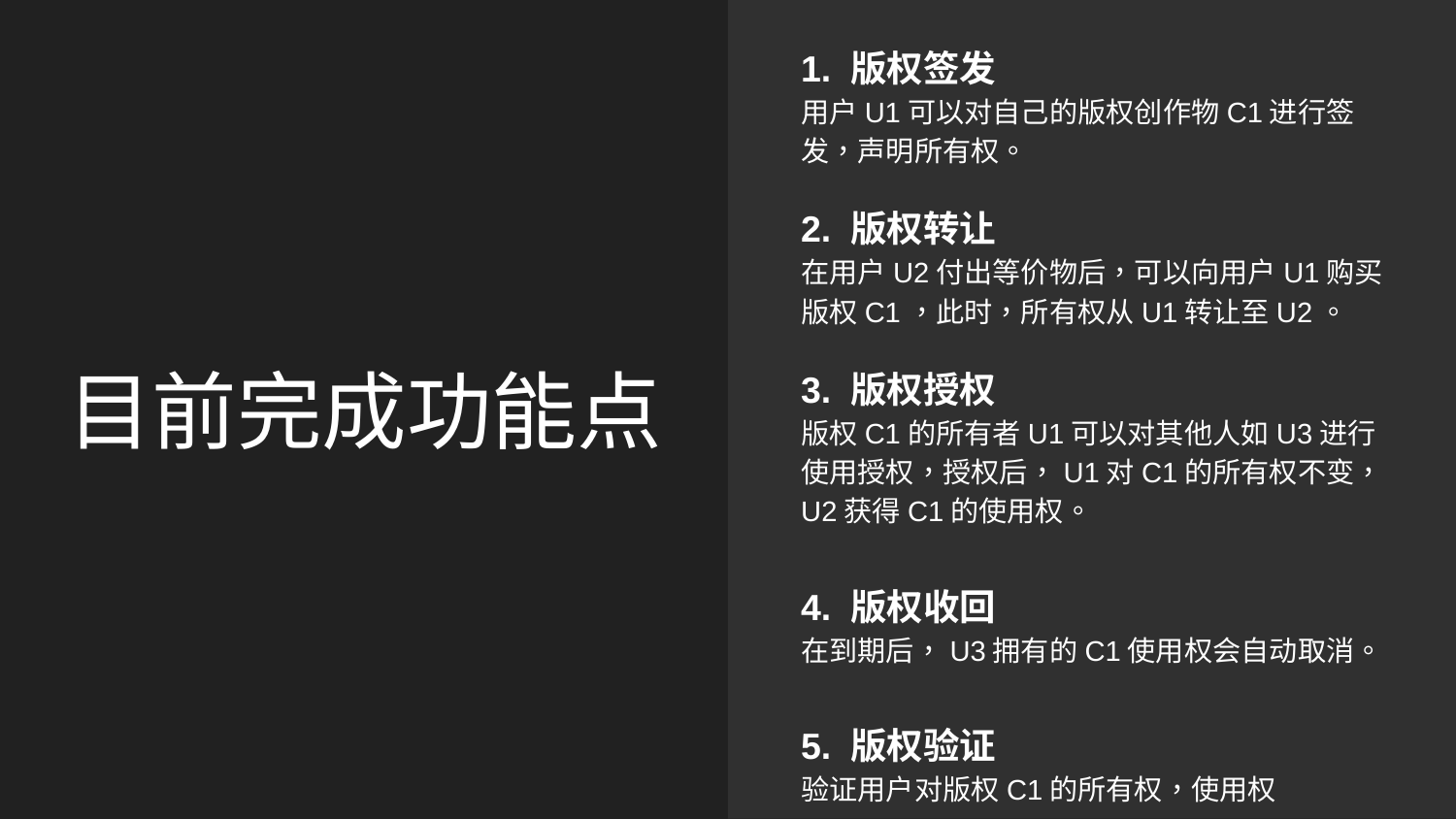

1. 版权签发
用户U1可以对自己的版权创作物C1进行签发，声明所有权。
2. 版权转让
在用户U2付出等价物后，可以向用户U1购买版权C1，此时，所有权从U1转让至U2。
3. 版权授权
版权C1的所有者U1可以对其他人如U3进行使用授权，授权后，U1对C1的所有权不变，U2获得C1的使用权。

4. 版权收回
在到期后，U3拥有的C1使用权会自动取消。

5. 版权验证
验证用户对版权C1的所有权，使用权

# 目前完成功能点